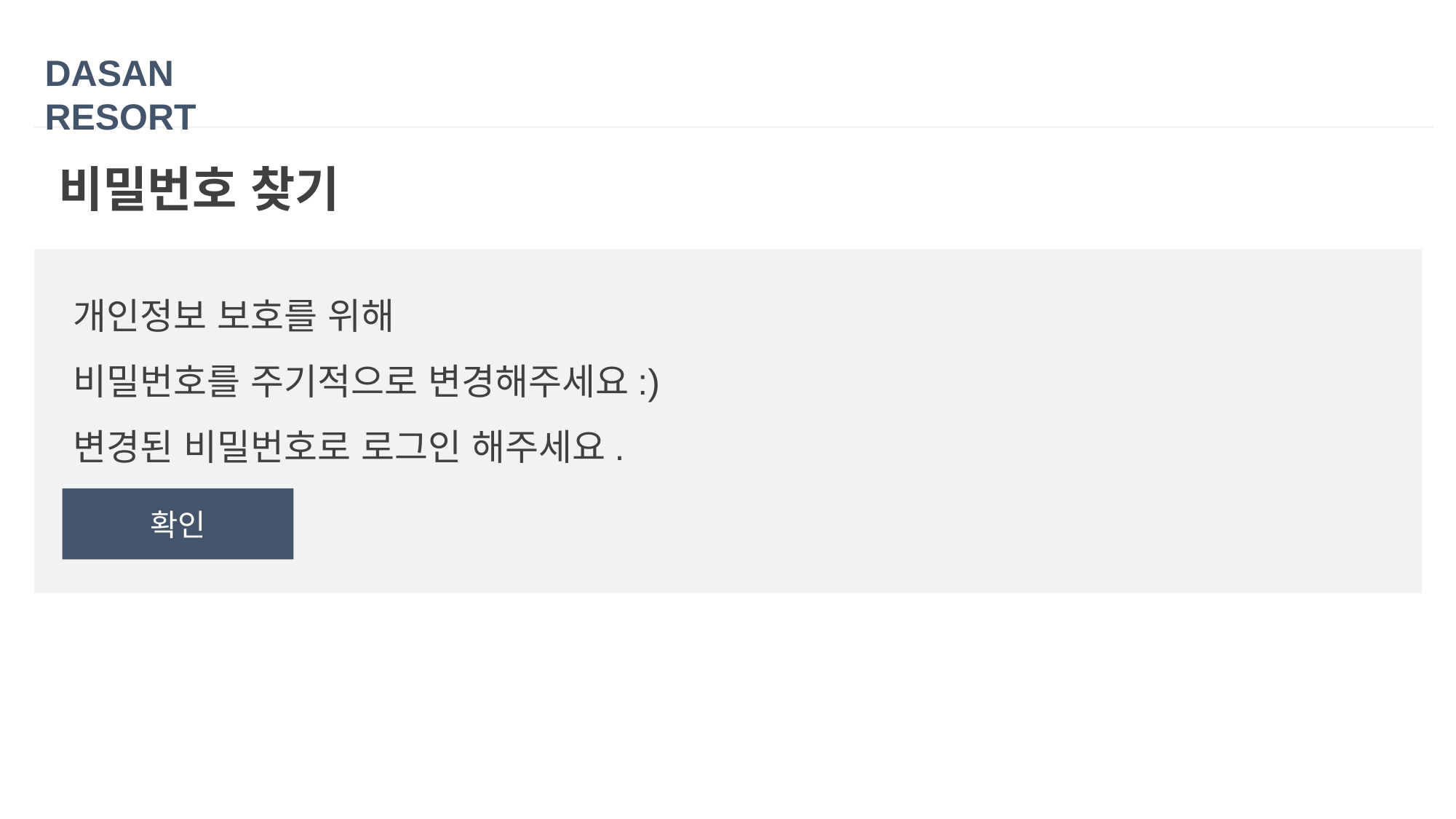

DASAN RESORT
비밀번호 찾기

개인정보 보호를 위해
비밀번호를 주기적으로 변경해주세요:)
변경된 비밀번호로 로그인 해주세요.
확인